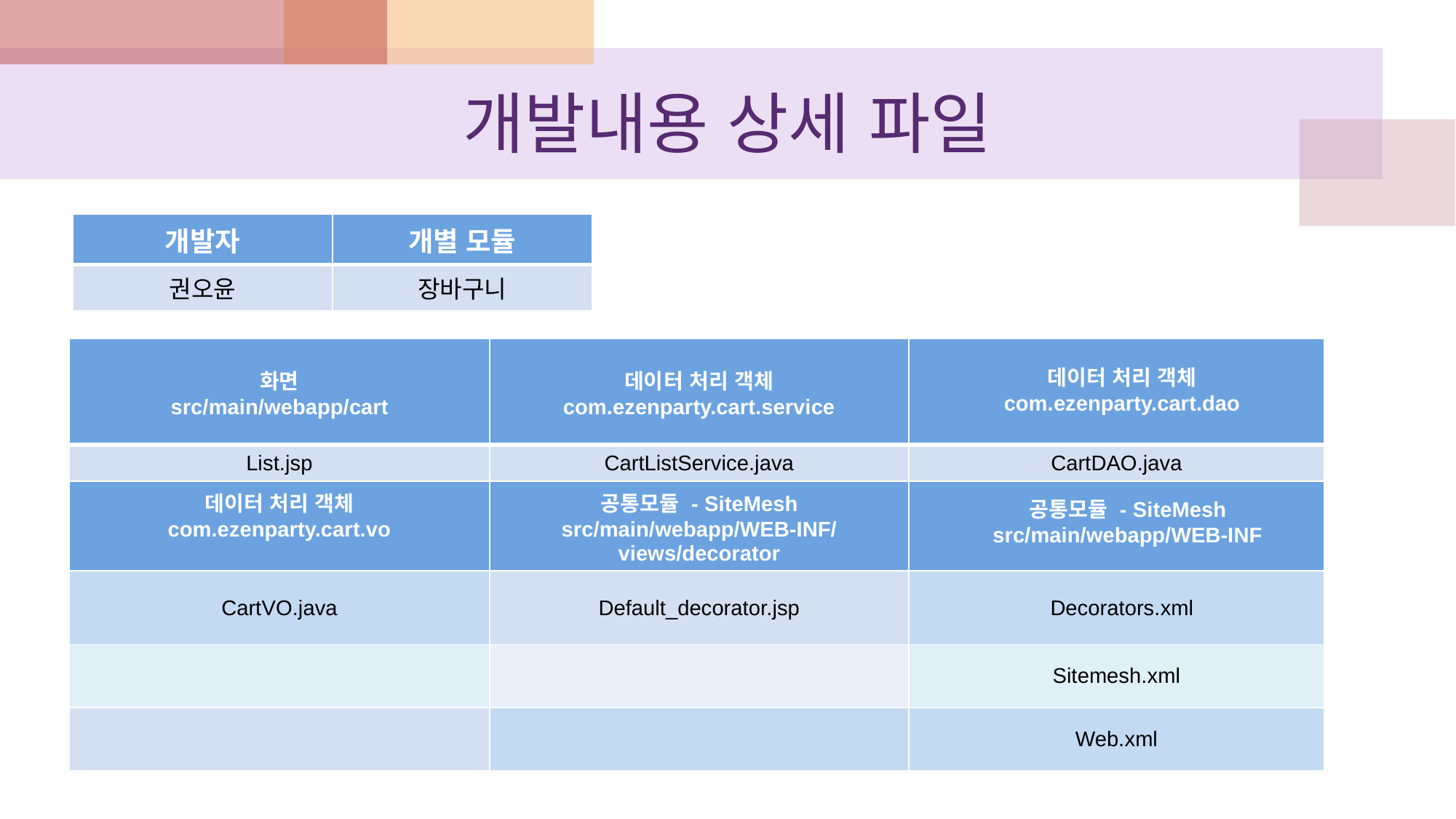

# 개발내용 상세 파일
| 개발자 | 개별 모듈 |
| --- | --- |
| 권오윤 | 장바구니 |
| 화면 src/main/webapp/cart | 데이터 처리 객체 com.ezenparty.cart.service | 데이터 처리 객체 com.ezenparty.cart.dao |
| --- | --- | --- |
| List.jsp | CartListService.java | CartDAO.java |
| 데이터 처리 객체 com.ezenparty.cart.vo | 공통모듈 - SiteMesh src/main/webapp/WEB-INF/ views/decorator | 공통모듈 - SiteMesh src/main/webapp/WEB-INF |
| CartVO.java | Default\_decorator.jsp | Decorators.xml |
|  |  | Sitemesh.xml |
|  |  | Web.xml |